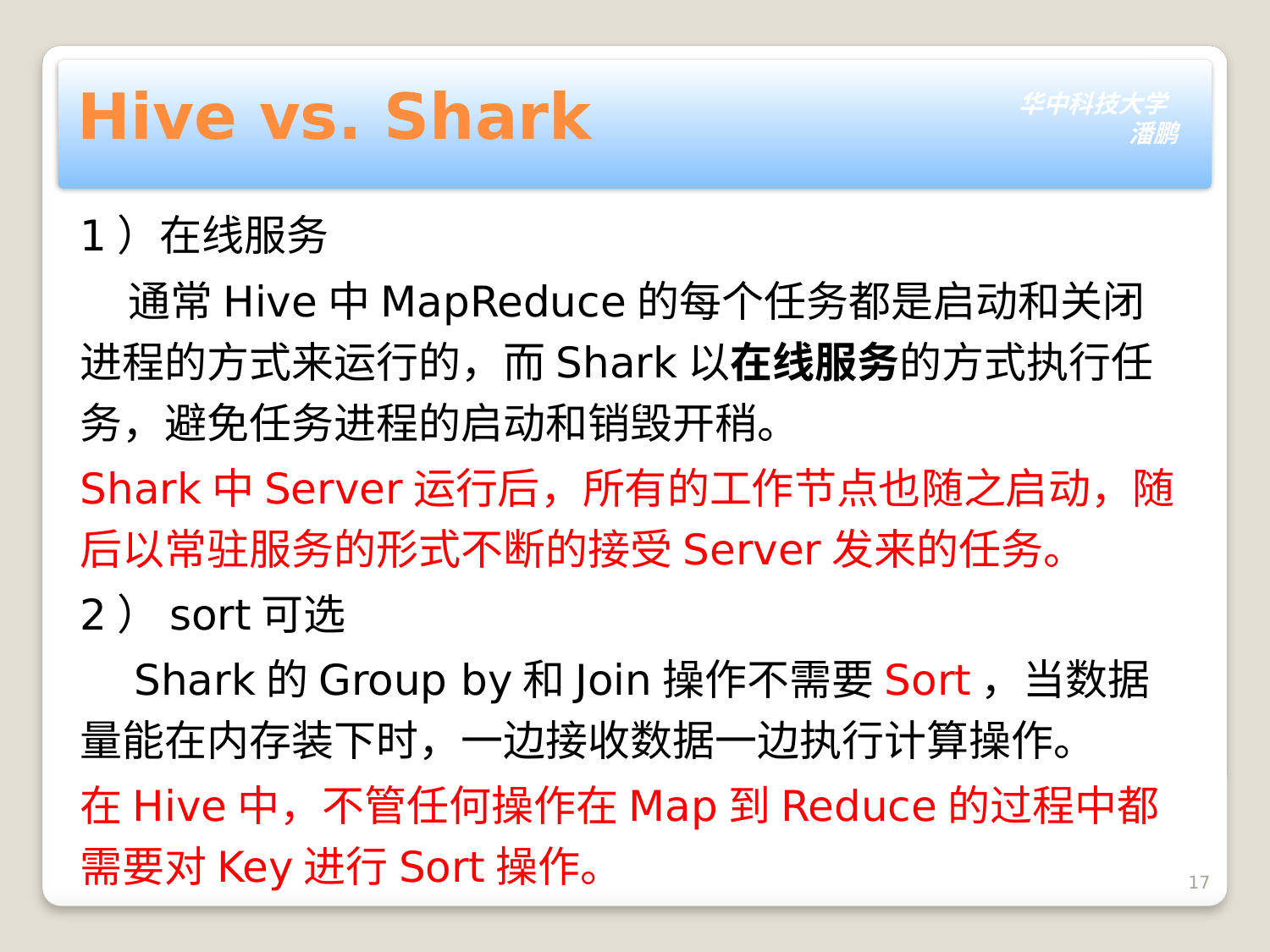

# Hive vs. Shark
1）在线服务
    通常Hive中MapReduce的每个任务都是启动和关闭进程的方式来运行的，而Shark以在线服务的方式执行任务，避免任务进程的启动和销毁开稍。
Shark中Server运行后，所有的工作节点也随之启动，随后以常驻服务的形式不断的接受Server发来的任务。
2）sort可选
    Shark的Group by和Join操作不需要Sort，当数据量能在内存装下时，一边接收数据一边执行计算操作。
在Hive中，不管任何操作在Map到Reduce的过程中都需要对Key进行Sort操作。
17